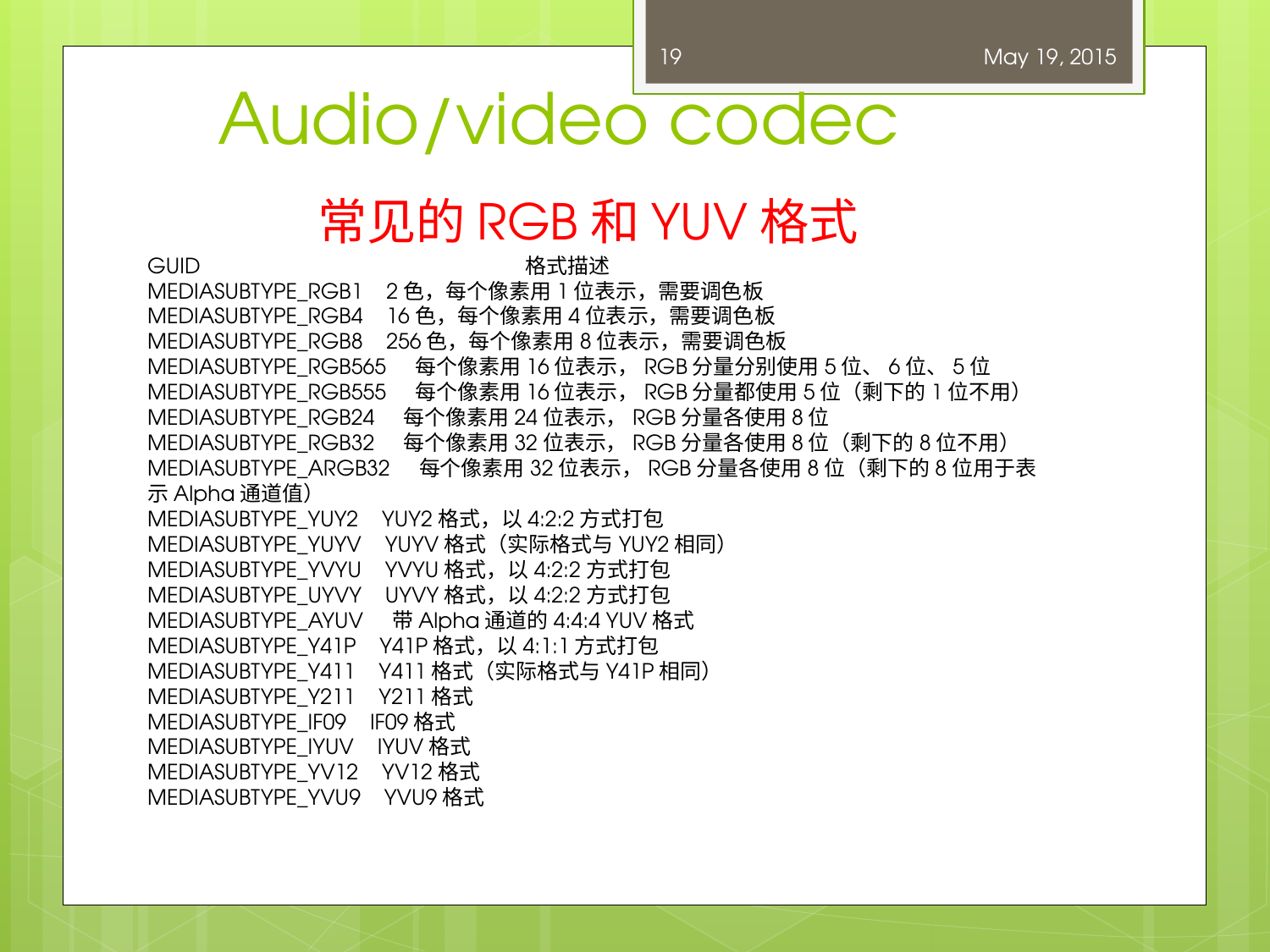

19
May 19, 2015
# Audio/video codec
常见的RGB和YUV格式
GUID                                                      格式描述
MEDIASUBTYPE_RGB1    2色，每个像素用1位表示，需要调色板
MEDIASUBTYPE_RGB4    16色，每个像素用4位表示，需要调色板
MEDIASUBTYPE_RGB8    256色，每个像素用8位表示，需要调色板
MEDIASUBTYPE_RGB565    每个像素用16位表示，RGB分量分别使用5位、6位、5位
MEDIASUBTYPE_RGB555    每个像素用16位表示，RGB分量都使用5位（剩下的1位不用）
MEDIASUBTYPE_RGB24    每个像素用24位表示，RGB分量各使用8位
MEDIASUBTYPE_RGB32    每个像素用32位表示，RGB分量各使用8位（剩下的8位不用）
MEDIASUBTYPE_ARGB32    每个像素用32位表示，RGB分量各使用8位（剩下的8位用于表示Alpha通道值）
MEDIASUBTYPE_YUY2    YUY2格式，以4:2:2方式打包
MEDIASUBTYPE_YUYV    YUYV格式（实际格式与YUY2相同）
MEDIASUBTYPE_YVYU    YVYU格式，以4:2:2方式打包
MEDIASUBTYPE_UYVY    UYVY格式，以4:2:2方式打包
MEDIASUBTYPE_AYUV    带Alpha通道的4:4:4 YUV格式
MEDIASUBTYPE_Y41P    Y41P格式，以4:1:1方式打包
MEDIASUBTYPE_Y411    Y411格式（实际格式与Y41P相同）
MEDIASUBTYPE_Y211    Y211格式
MEDIASUBTYPE_IF09    IF09格式
MEDIASUBTYPE_IYUV    IYUV格式
MEDIASUBTYPE_YV12    YV12格式
MEDIASUBTYPE_YVU9    YVU9格式